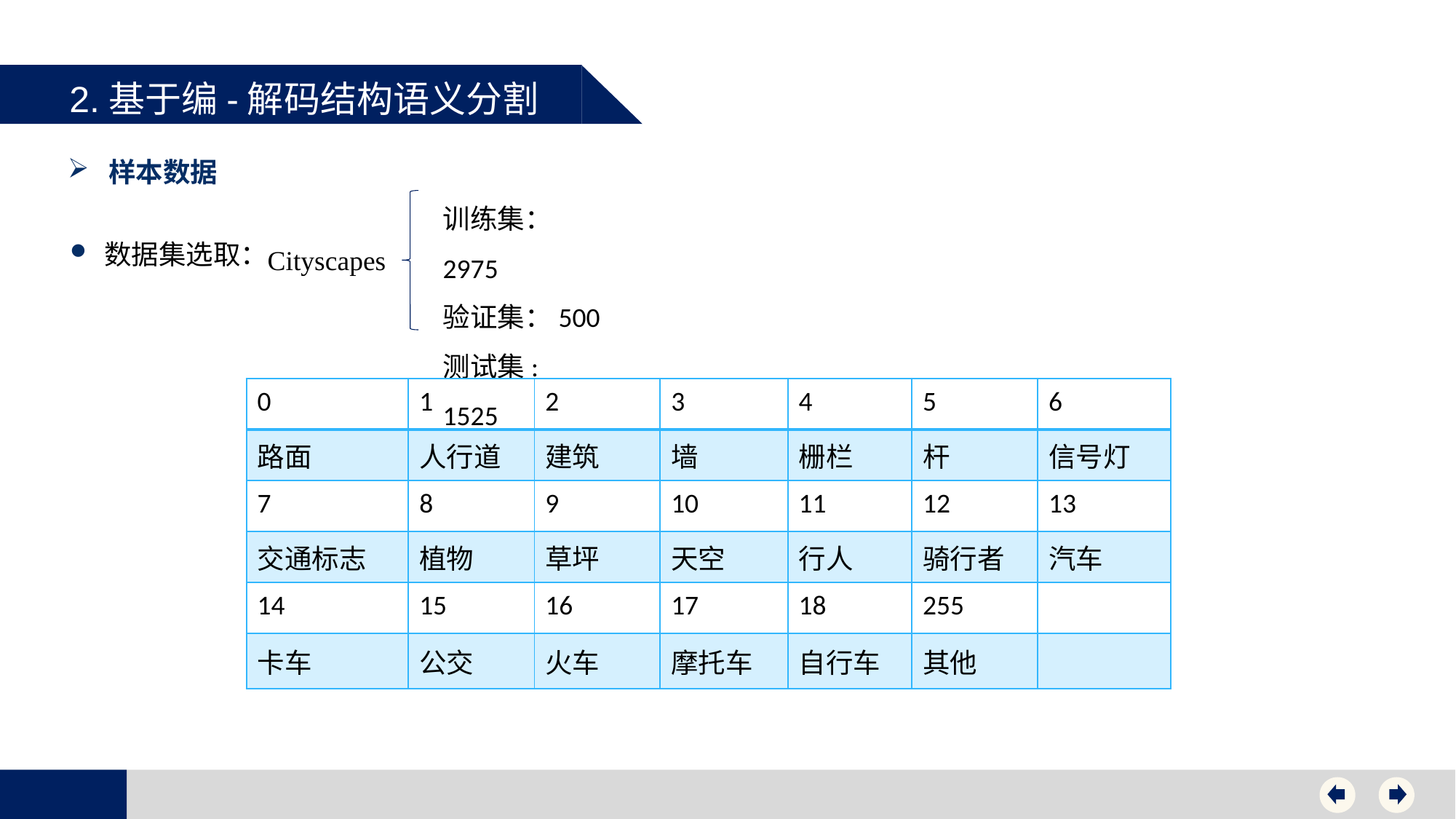

2.基于编-解码结构语义分割
样本数据
训练集：2975
验证集：500
测试集:   1525

数据集选取：
Cityscapes
| 0 | 1 | 2 | 3 | 4 | 5 | 6 |
| --- | --- | --- | --- | --- | --- | --- |
| 路面 | 人行道 | 建筑 | 墙 | 栅栏 | 杆 | 信号灯 |
| 7 | 8 | 9 | 10 | 11 | 12 | 13 |
| 交通标志 | 植物 | 草坪 | 天空 | 行人 | 骑行者 | 汽车 |
| 14 | 15 | 16 | 17 | 18 | 255 |  |
| 卡车 | 公交 | 火车 | 摩托车 | 自行车 | 其他 |  |